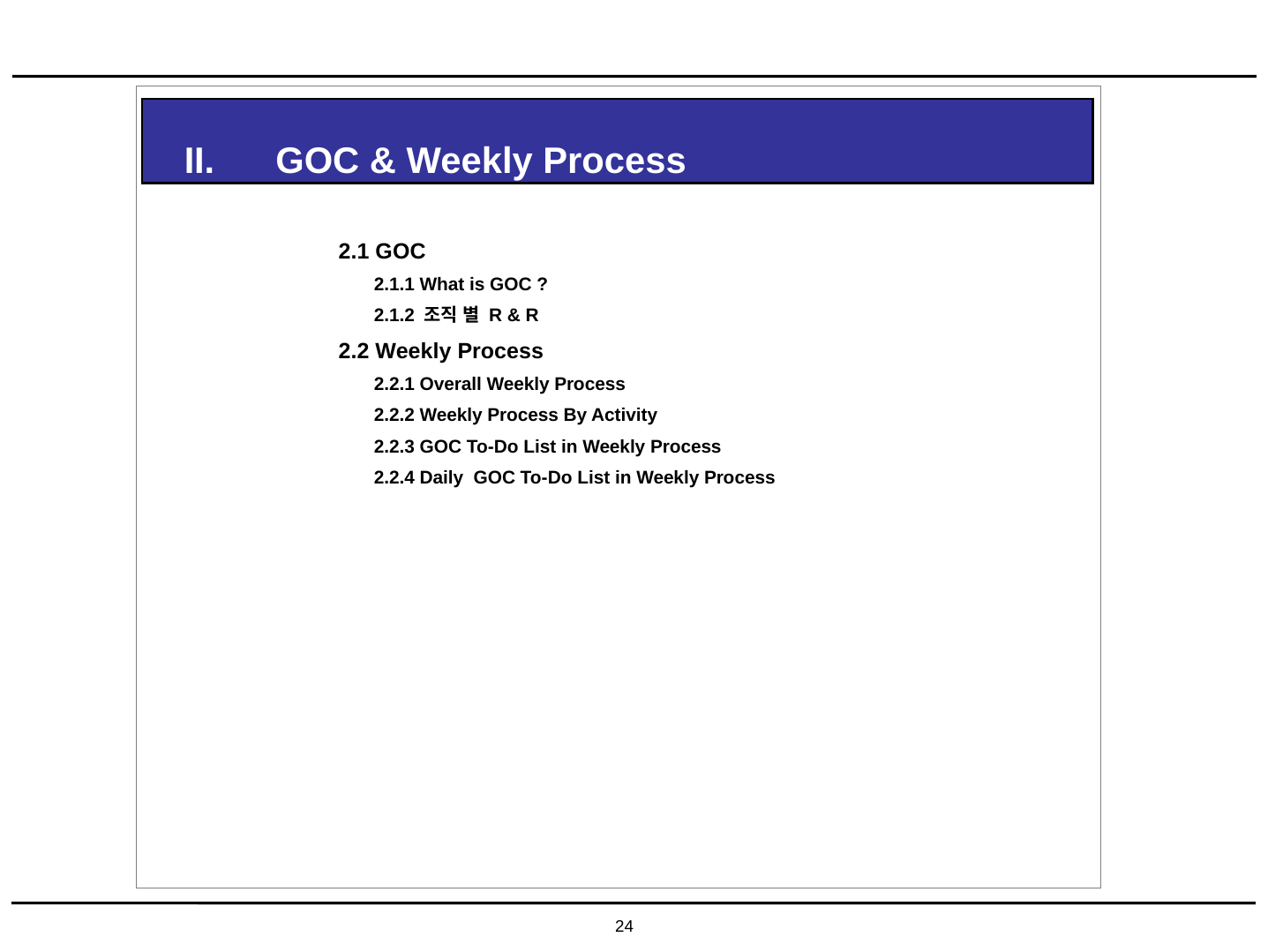

II.      GOC & Weekly Process

2.1 GOC
       2.1.1 What is GOC ?
       2.1.2 조직 별 R & R
2.2 Weekly Process
       2.2.1 Overall Weekly Process
       2.2.2 Weekly Process By Activity
       2.2.3 GOC To-Do List in Weekly Process
       2.2.4 Daily  GOC To-Do List in Weekly Process
24